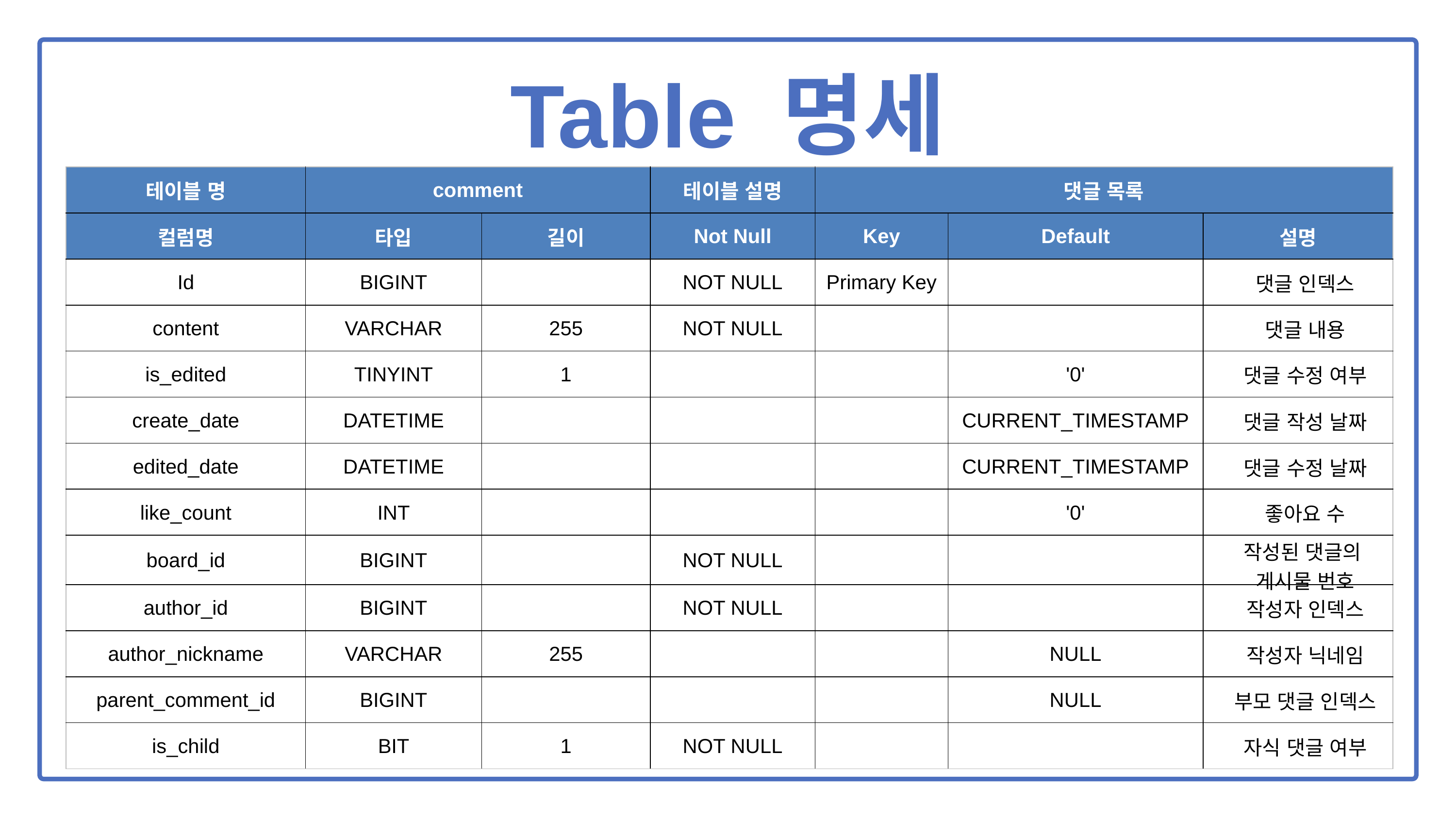

Table 명세
| 테이블 명 | comment | URI | 테이블 설명 | 댓글 목록 |  |  |
| --- | --- | --- | --- | --- | --- | --- |
| 컬럼명 | 타입 | 길이 | Not Null | Key | Default | 설명 |
| Id | BIGINT |  | NOT NULL | Primary Key |  | 댓글 인덱스 |
| content | VARCHAR | 255 | NOT NULL |  |  | 댓글 내용 |
| is\_edited | TINYINT | 1 |  |  | '0' | 댓글 수정 여부 |
| create\_date | DATETIME |  |  |  | CURRENT\_TIMESTAMP | 댓글 작성 날짜 |
| edited\_date | DATETIME |  |  |  | CURRENT\_TIMESTAMP | 댓글 수정 날짜 |
| like\_count | INT |  |  |  | '0' | 좋아요 수 |
| board\_id | BIGINT |  | NOT NULL |  |  | 작성된 댓글의 게시물 번호 |
| author\_id | BIGINT |  | NOT NULL |  |  | 작성자 인덱스 |
| author\_nickname | VARCHAR | 255 |  |  | NULL | 작성자 닉네임 |
| parent\_comment\_id | BIGINT |  |  |  | NULL | 부모 댓글 인덱스 |
| is\_child | BIT | 1 | NOT NULL |  |  | 자식 댓글 여부 |